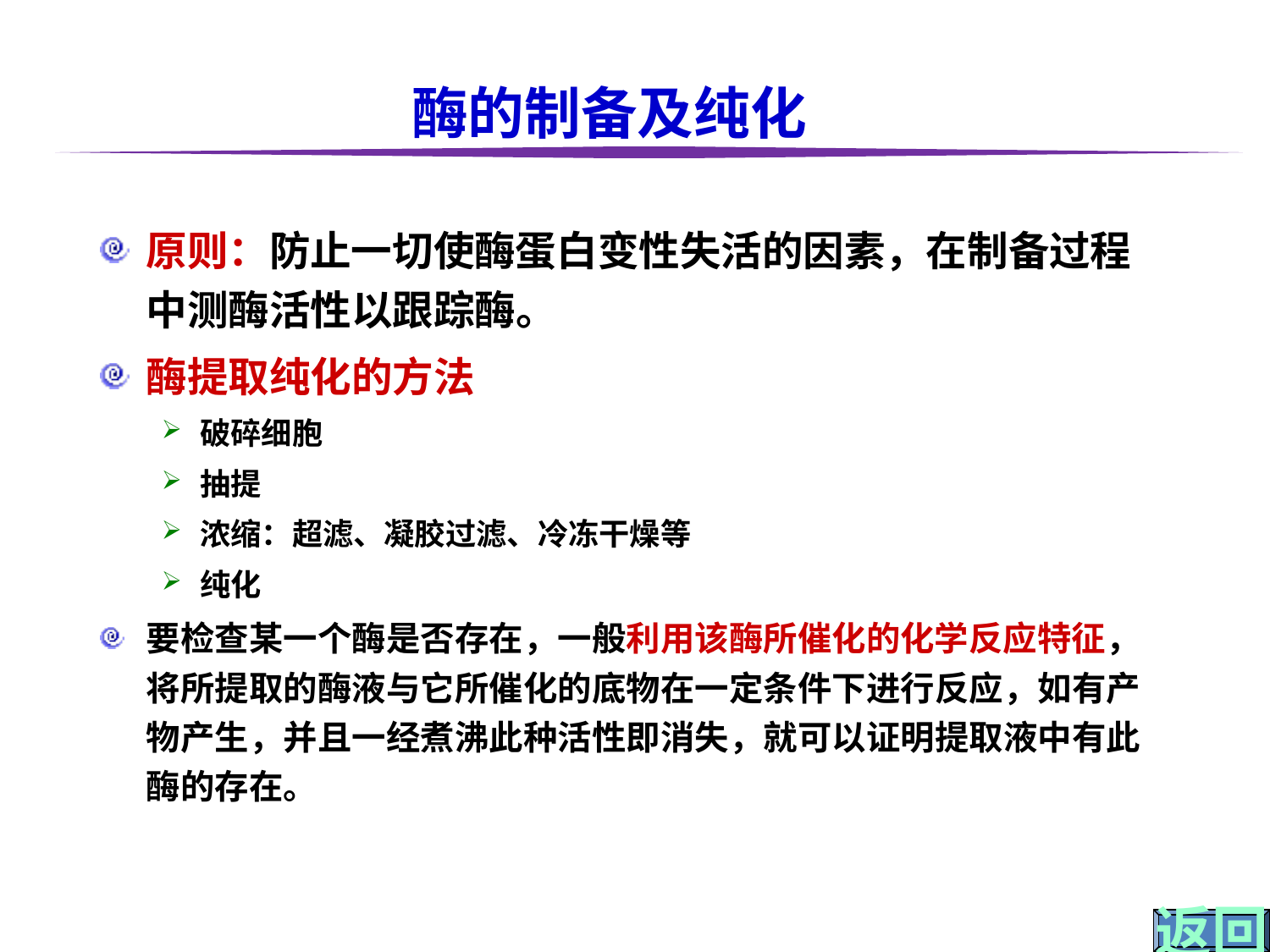

# 酶的制备及纯化
原则：防止一切使酶蛋白变性失活的因素，在制备过程中测酶活性以跟踪酶。
酶提取纯化的方法
破碎细胞
抽提
浓缩：超滤、凝胶过滤、冷冻干燥等
纯化
要检查某一个酶是否存在，一般利用该酶所催化的化学反应特征，将所提取的酶液与它所催化的底物在一定条件下进行反应，如有产物产生，并且一经煮沸此种活性即消失，就可以证明提取液中有此酶的存在。
返回